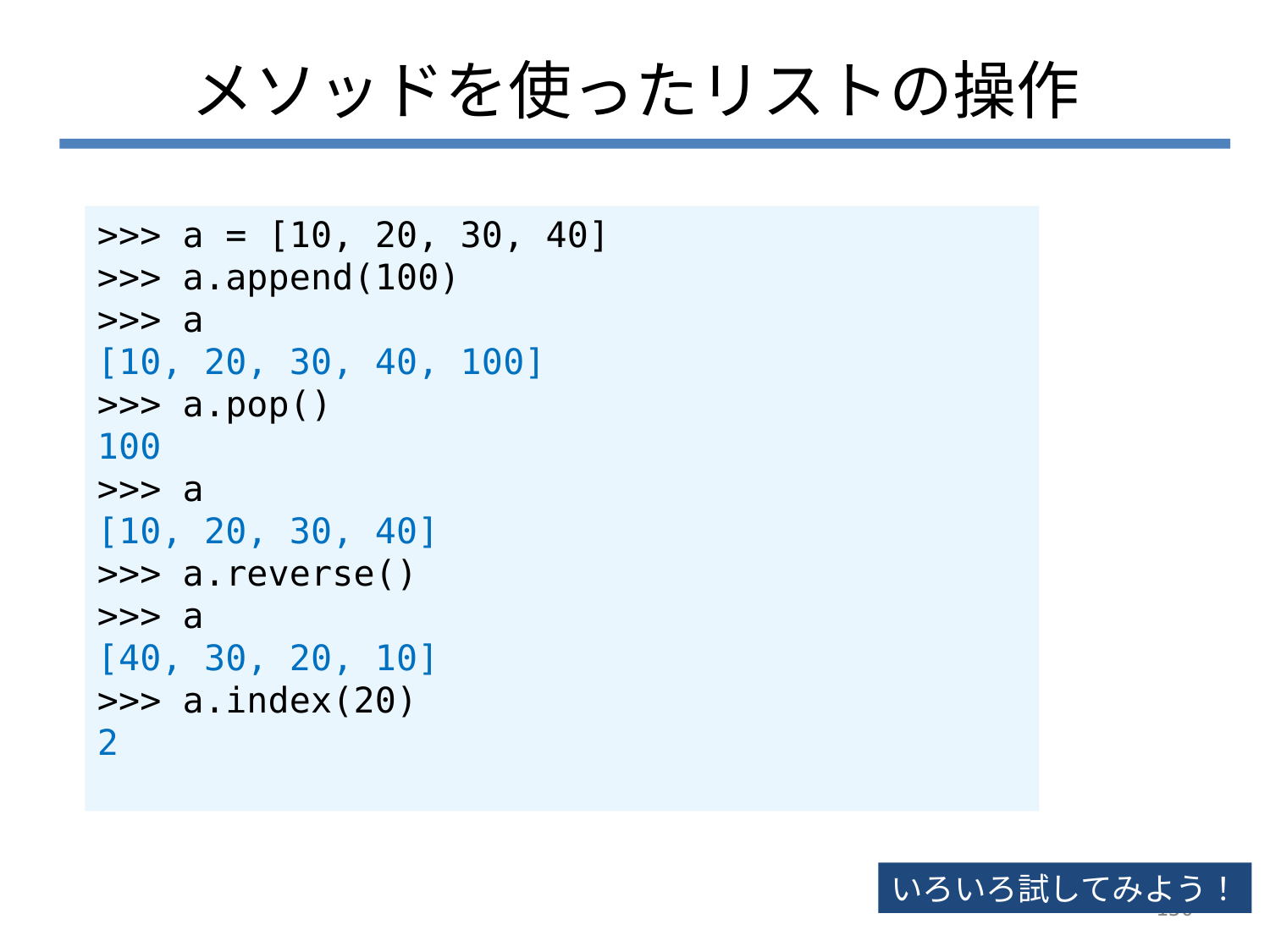

# メソッドを使ったリストの操作
>>> a = [10, 20, 30, 40]
>>> a.append(100)
>>> a
[10, 20, 30, 40, 100]
>>> a.pop()
100
>>> a
[10, 20, 30, 40]
>>> a.reverse()
>>> a
[40, 30, 20, 10]
>>> a.index(20)
2

いろいろ試してみよう！
150